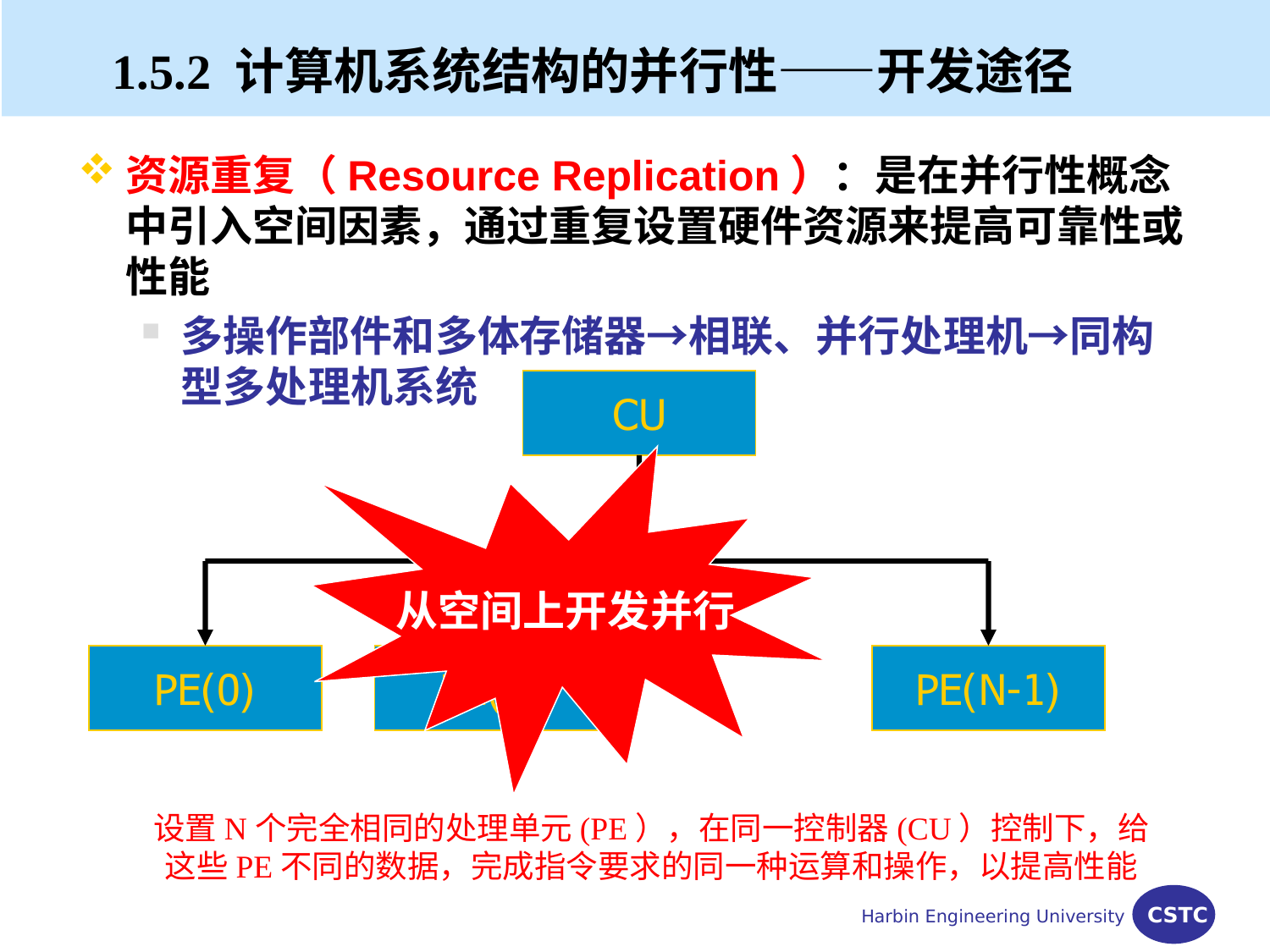

#
1.5.2 计算机系统结构的并行性——开发途径
资源重复（Resource Replication）：是在并行性概念中引入空间因素，通过重复设置硬件资源来提高可靠性或性能
多操作部件和多体存储器→相联、并行处理机→同构型多处理机系统

CU
从空间上开发并行

PE(0)
PE(1)
PE(N-1)
设置N个完全相同的处理单元(PE），在同一控制器(CU）控制下，给这些PE不同的数据，完成指令要求的同一种运算和操作，以提高性能
Harbin Engineering University